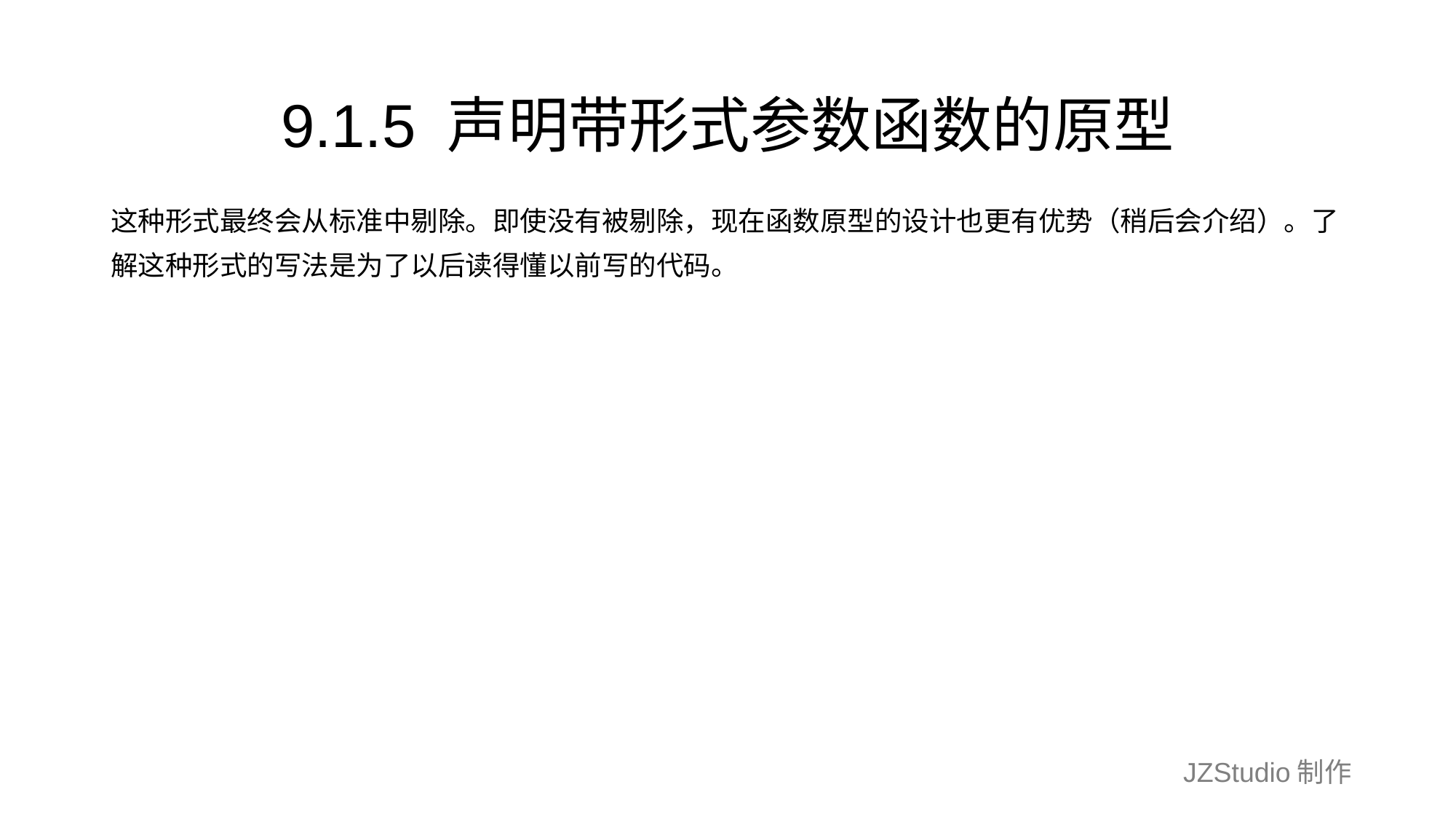

# 9.1.5 声明带形式参数函数的原型
这种形式最终会从标准中剔除。即使没有被剔除，现在函数原型的设计也更有优势（稍后会介绍）。了
解这种形式的写法是为了以后读得懂以前写的代码。